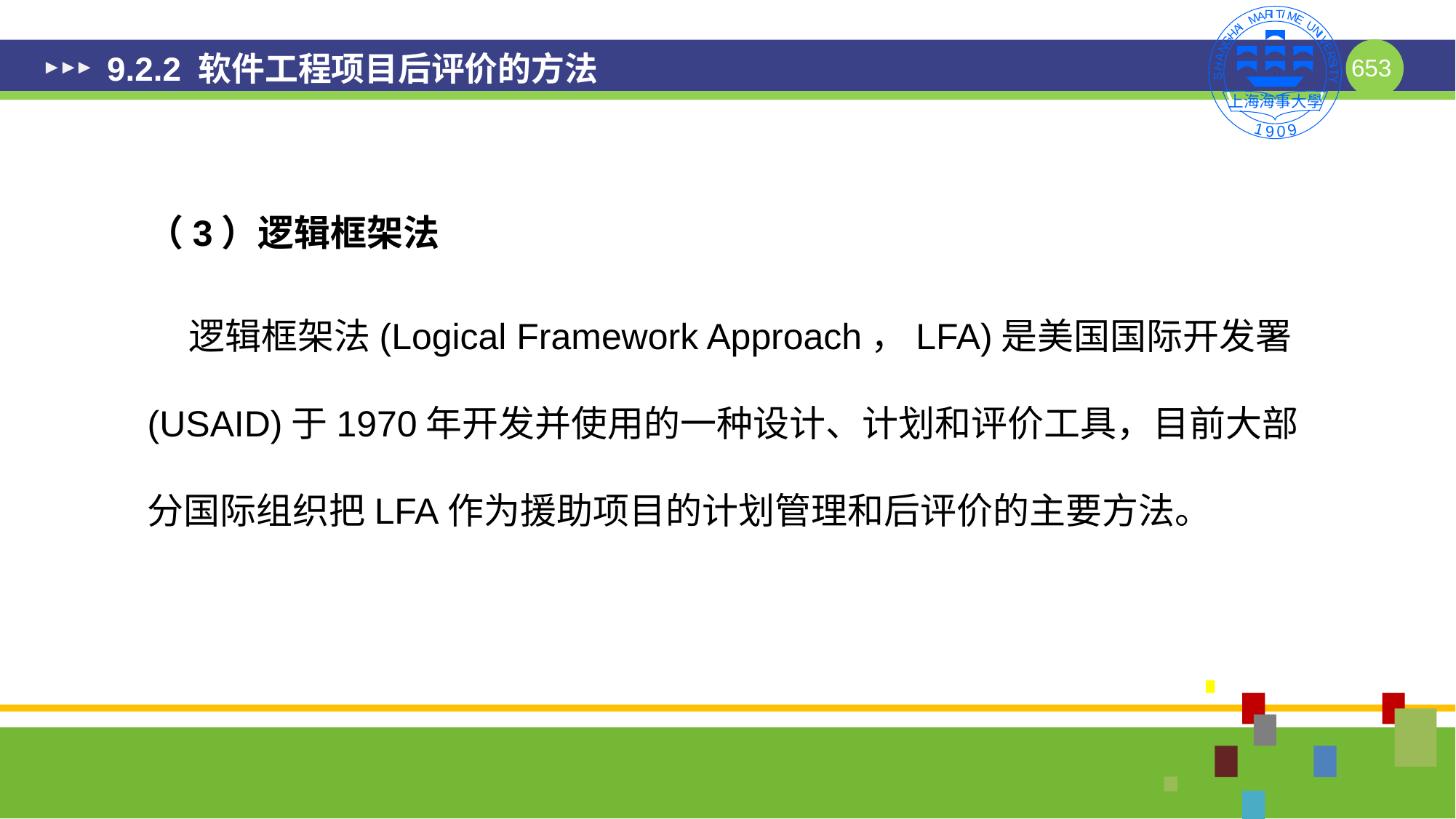

# 9.2.2 软件工程项目后评价的方法
（3）逻辑框架法

    逻辑框架法(Logical Framework Approach，LFA)是美国国际开发署(USAID)于1970年开发并使用的一种设计、计划和评价工具，目前大部分国际组织把LFA作为援助项目的计划管理和后评价的主要方法。

653